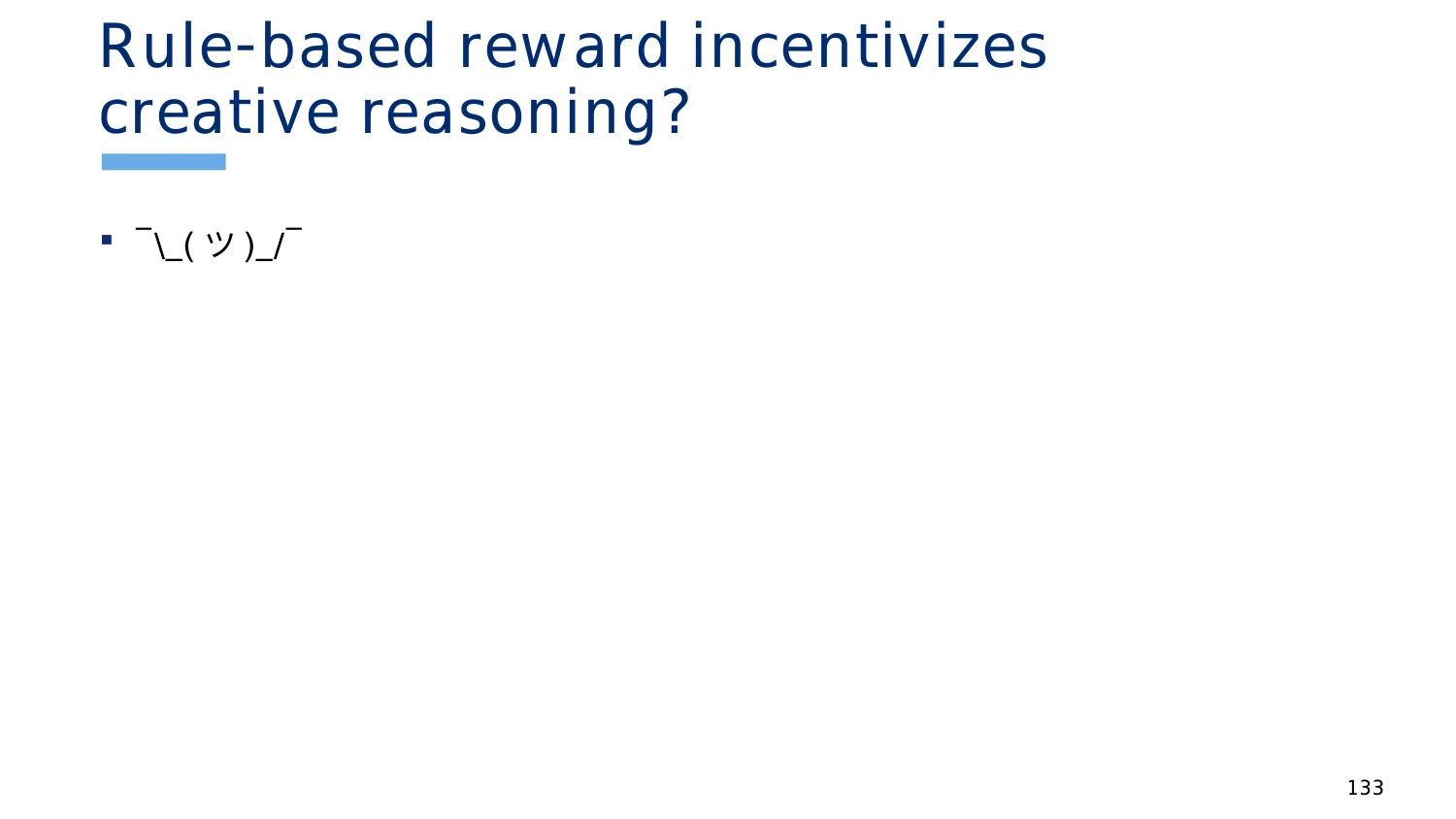

# Rule-based reward incentivizes creative reasoning?
¯\_(ツ)_/¯